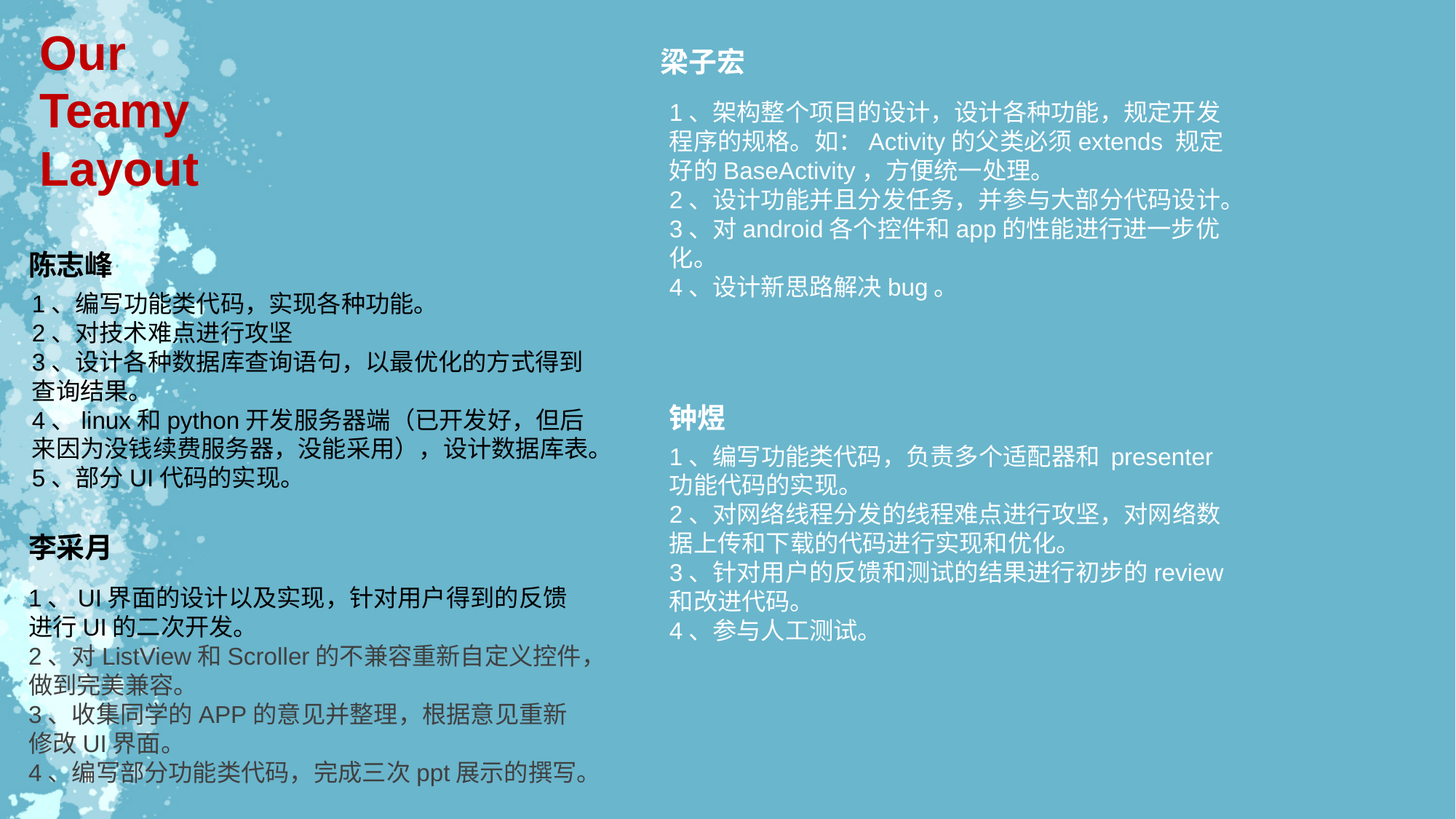

Our
Teamy
Layout
梁子宏
1、架构整个项目的设计，设计各种功能，规定开发程序的规格。如：Activity的父类必须extends 规定好的BaseActivity，方便统一处理。
2、设计功能并且分发任务，并参与大部分代码设计。
3、对android各个控件和app的性能进行进一步优化。
4、设计新思路解决bug。
陈志峰
1、编写功能类代码，实现各种功能。
2、对技术难点进行攻坚
3、设计各种数据库查询语句，以最优化的方式得到查询结果。
4、linux和python开发服务器端（已开发好，但后来因为没钱续费服务器，没能采用），设计数据库表。
5、部分UI代码的实现。
钟煜
1、编写功能类代码，负责多个适配器和 presenter功能代码的实现。
2、对网络线程分发的线程难点进行攻坚，对网络数据上传和下载的代码进行实现和优化。
3、针对用户的反馈和测试的结果进行初步的review和改进代码。
4、参与人工测试。
李采月
1、UI界面的设计以及实现，针对用户得到的反馈进行UI的二次开发。
2、对ListView和Scroller的不兼容重新自定义控件，做到完美兼容。
3、收集同学的APP的意见并整理，根据意见重新修改UI界面。
4、编写部分功能类代码，完成三次ppt展示的撰写。